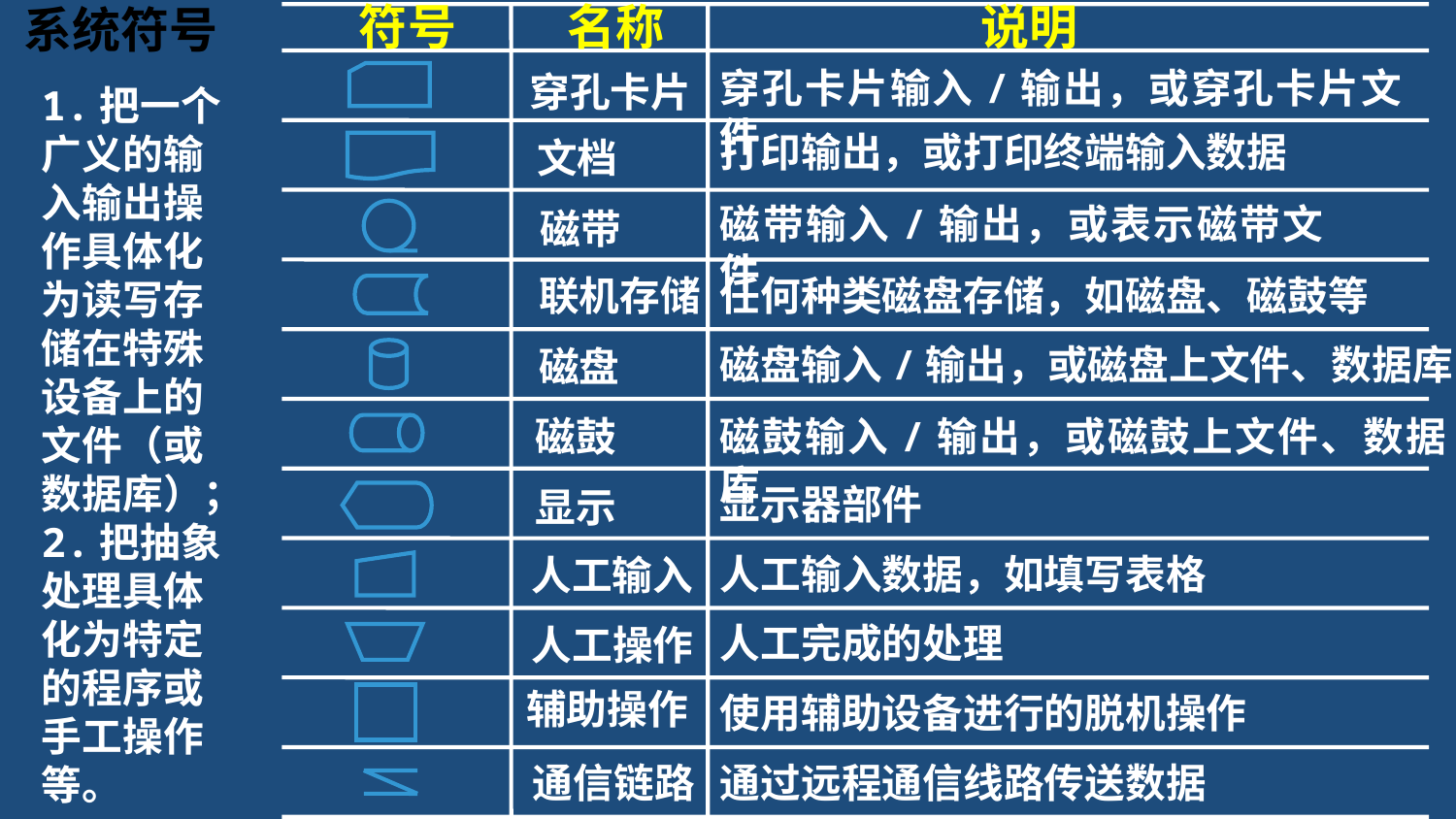

符号
名称
说明

系统符号
穿孔卡片输入/输出，或穿孔卡片文件

穿孔卡片
1.把一个广义的输入输出操作具体化为读写存储在特殊设备上的文件（或数据库）；
2.把抽象处理具体化为特定的程序或手工操作等。
打印输出，或打印终端输入数据
文档

磁带输入/输出，或表示磁带文件

磁带
联机存储
任何种类磁盘存储，如磁盘、磁鼓等

磁盘输入/输出，或磁盘上文件、数据库

磁盘
磁鼓
磁鼓输入/输出，或磁鼓上文件、数据库

显示器部件
显示

人工输入数据，如填写表格
人工输入

人工完成的处理
人工操作

辅助操作

使用辅助设备进行的脱机操作
通信链路
通过远程通信线路传送数据